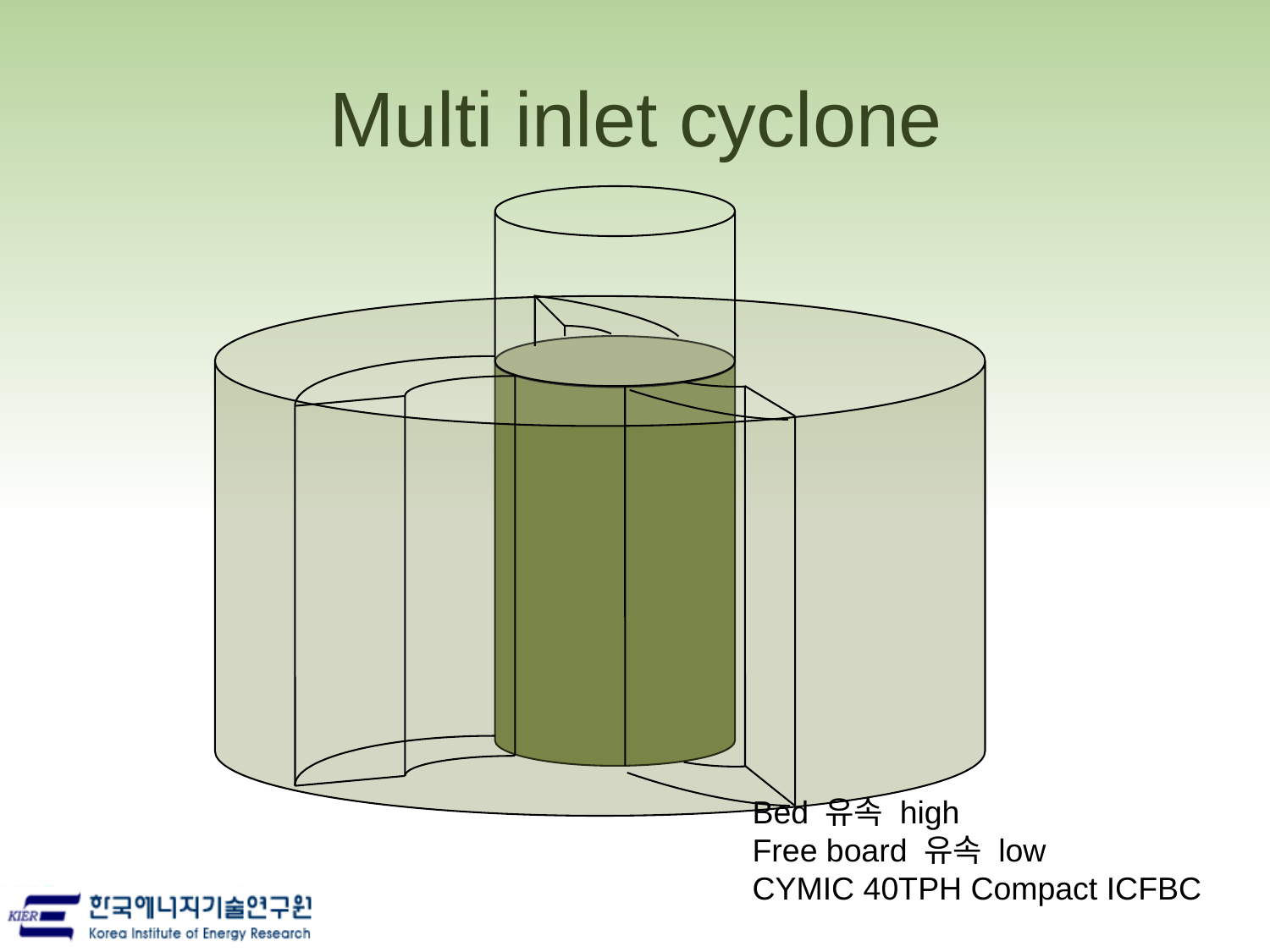

# Multi inlet cyclone

Bed 유속 high
Free board 유속 low
CYMIC 40TPH Compact ICFBC